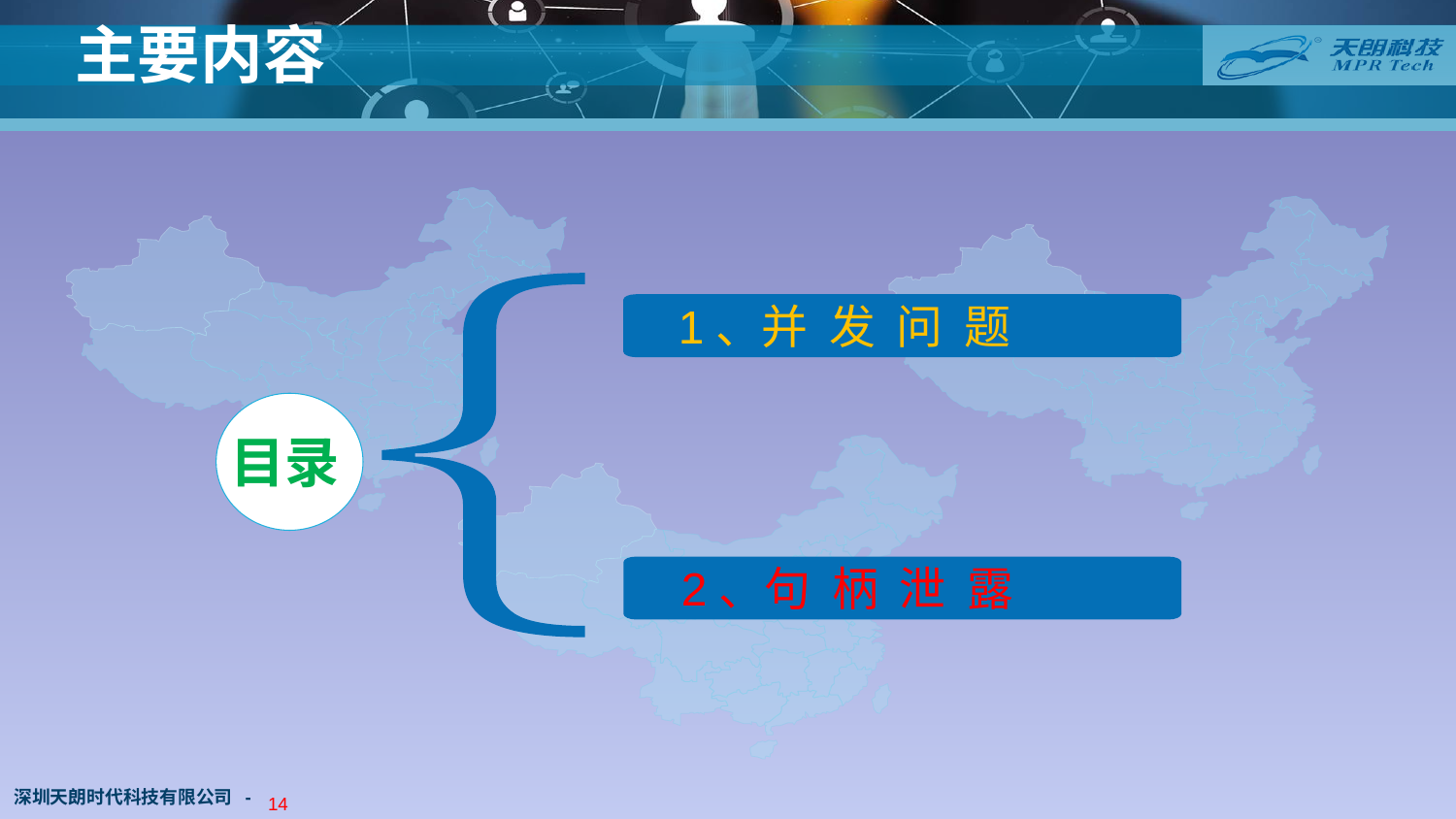

主要内容

1、并  发  问  题

目录

2、句  柄  泄  露
深圳天朗时代科技有限公司  -
14